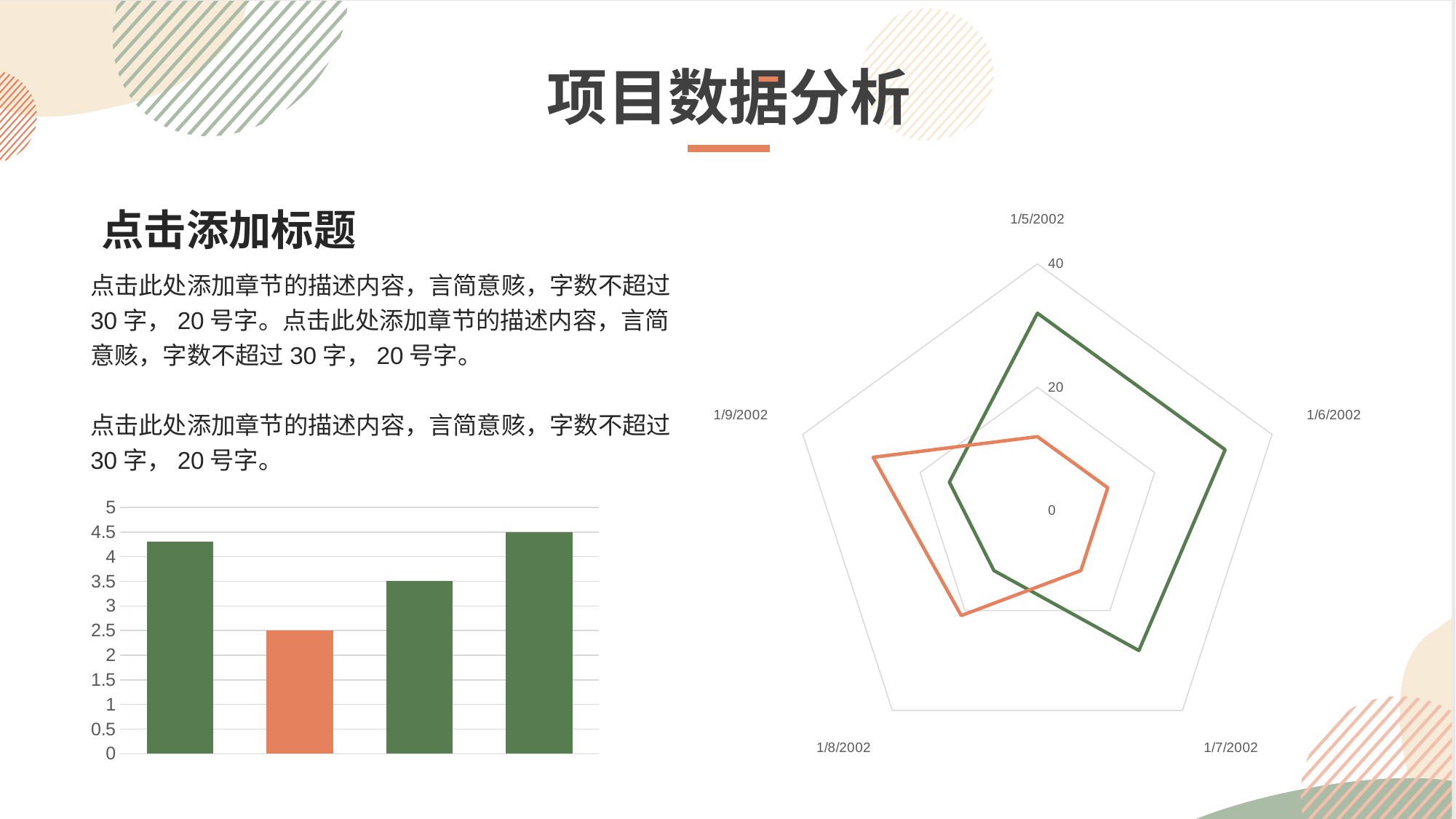

项目数据分析

点击添加标题

### Chart

| Category | 系列 1 | 系列 2 |
|---|---|---|
| 37261 | 32.0 | 12.0 |
| 37262 | 32.0 | 12.0 |
| 37263 | 28.0 | 12.0 |
| 37264 | 12.0 | 21.0 |
| 37265 | 15.0 | 28.0 |
点击此处添加章节的描述内容，言简意赅，字数不超过30字，20号字。点击此处添加章节的描述内容，言简意赅，字数不超过30字，20号字。

点击此处添加章节的描述内容，言简意赅，字数不超过30字，20号字。

### Chart

| Category | Series 1 |
|---|---|
| Category 1 | 4.3 |
| Category 2 | 2.5 |
| Category 3 | 3.5 |
| Category 4 | 4.5 |